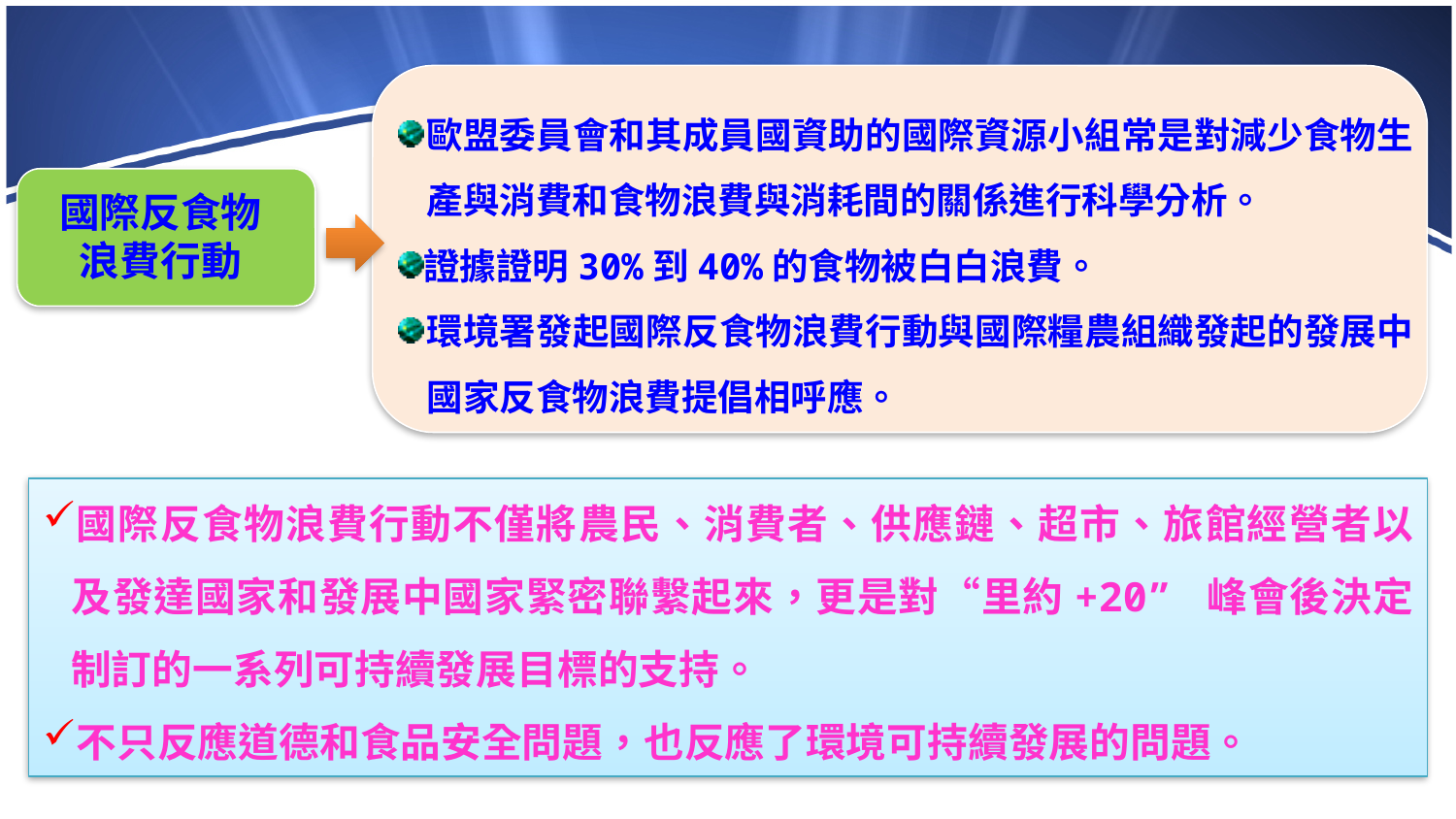

歐盟委員會和其成員國資助的國際資源小組常是對減少食物生產與消費和食物浪費與消耗間的關係進行科學分析。
證據證明30%到40%的食物被白白浪費。
環境署發起國際反食物浪費行動與國際糧農組織發起的發展中國家反食物浪費提倡相呼應。

國際反食物
浪費行動

國際反食物浪費行動不僅將農民、消費者、供應鏈、超市、旅館經營者以及發達國家和發展中國家緊密聯繫起來，更是對“里約+20” 峰會後決定制訂的一系列可持續發展目標的支持。
不只反應道德和食品安全問題，也反應了環境可持續發展的問題。